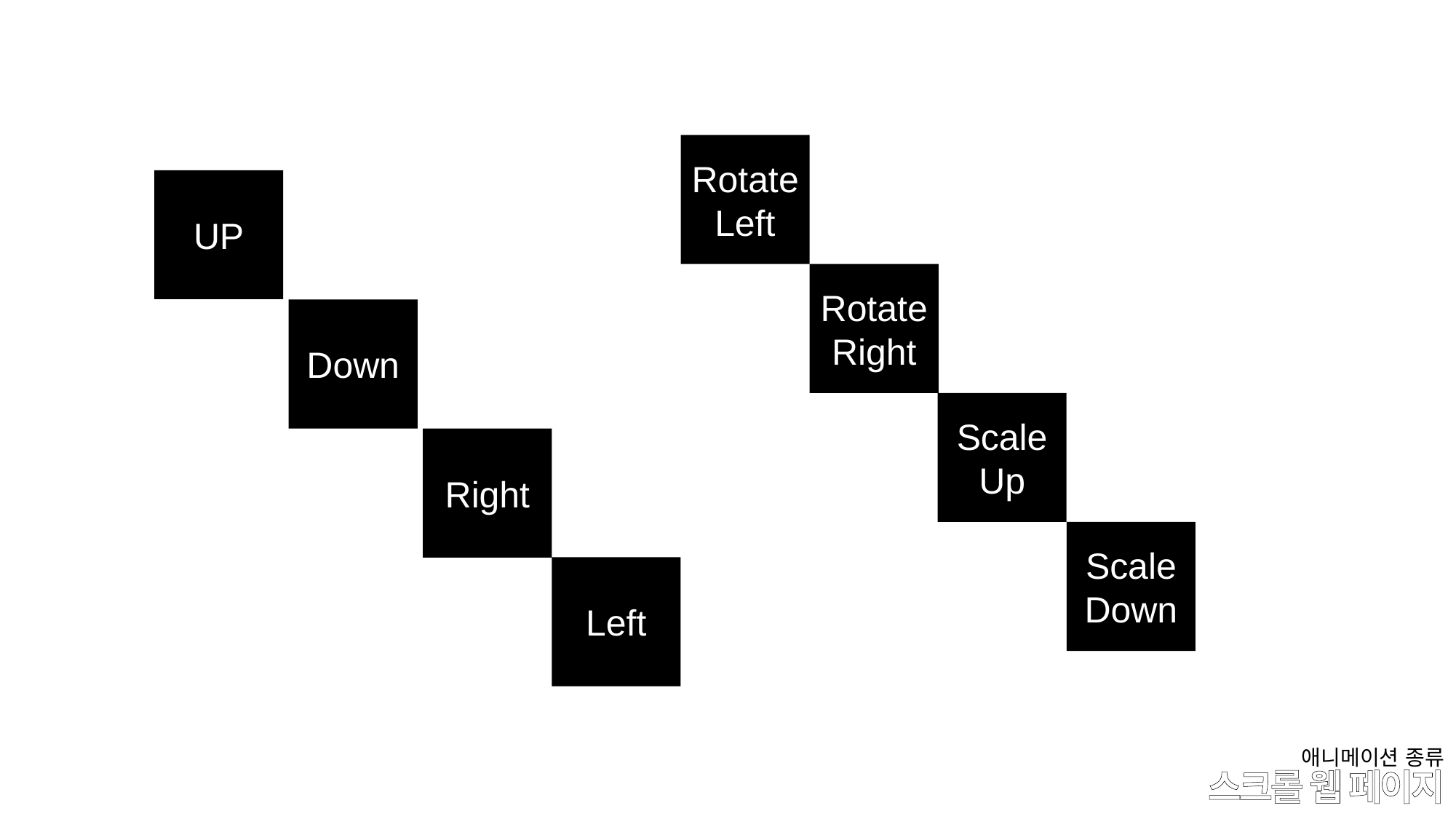

Rotate Left
Rotate Right
Scale Up
Scale Down
UP
Down
Right
Left
애니메이션 종류
# 스크롤 웹 페이지